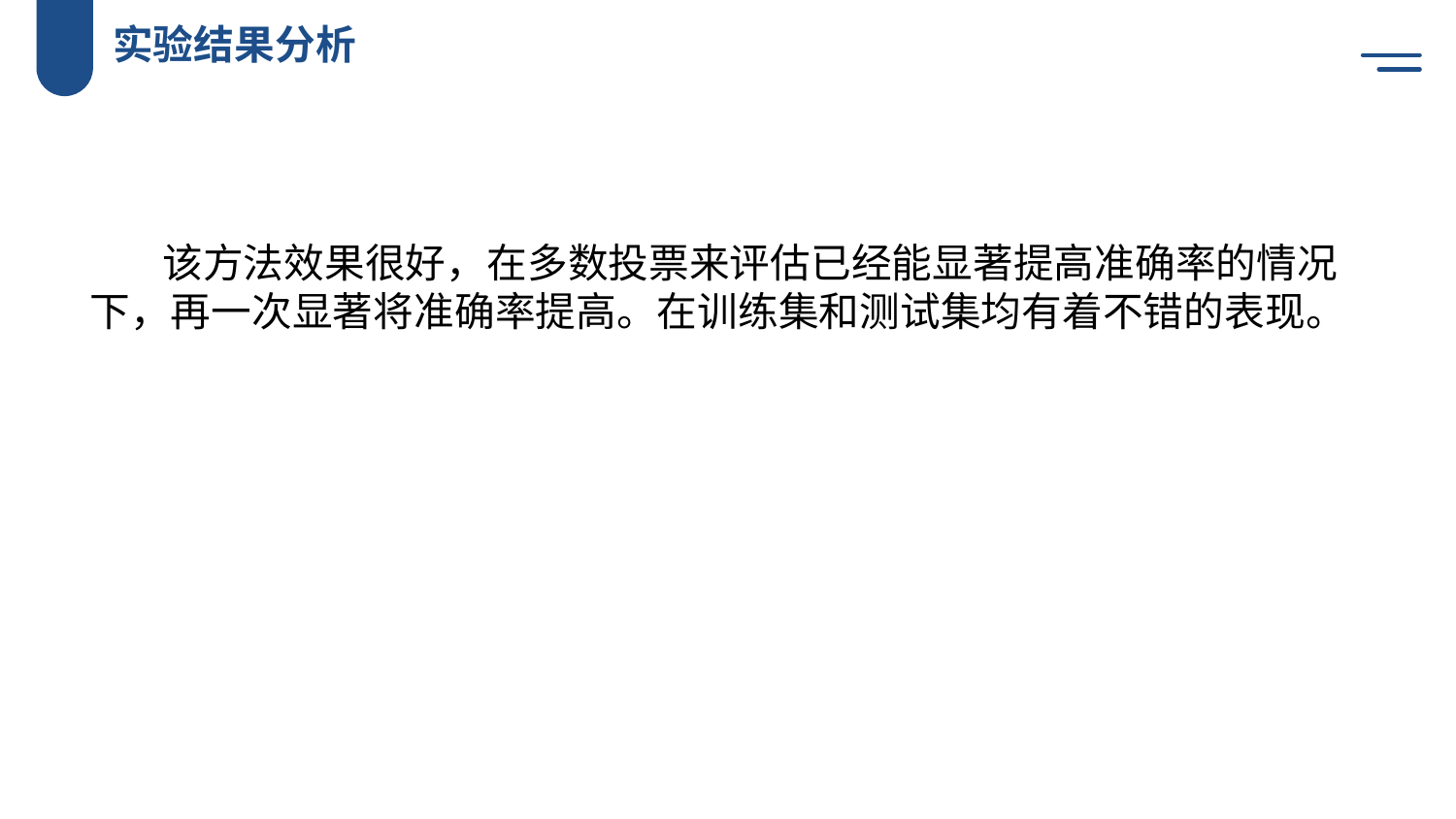

实验结果分析
该方法效果很好，在多数投票来评估已经能显著提高准确率的情况下，再一次显著将准确率提高。在训练集和测试集均有着不错的表现。
您的内容打在这里，或者通过复制您的文本后，在此框中选择粘贴您的内容打在这里，或者通过复制您的文本后，在此框中选择粘贴